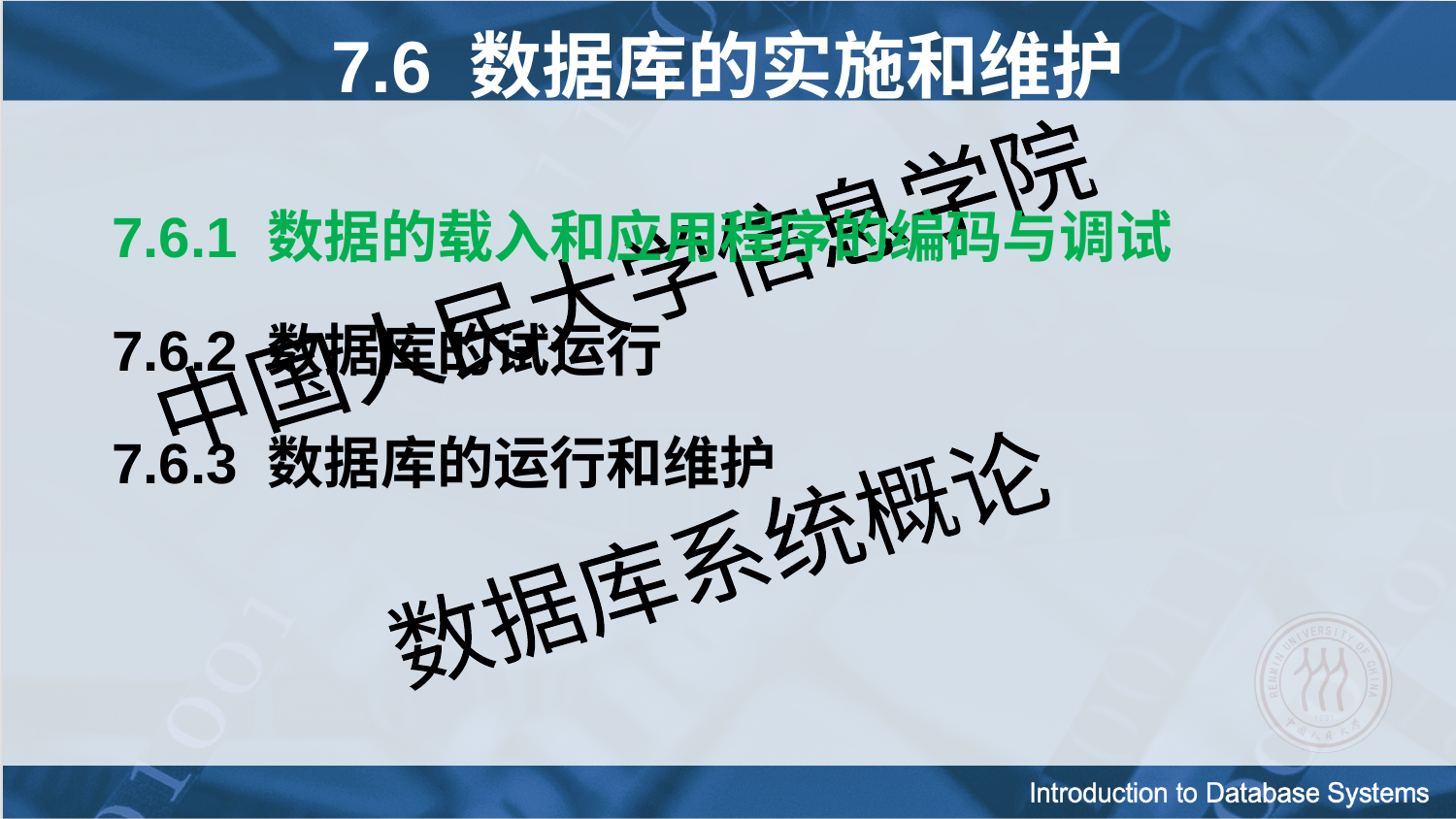

7.6 数据库的实施和维护
7.6.1 数据的载入和应用程序的编码与调试
7.6.2 数据库的试运行
7.6.3 数据库的运行和维护